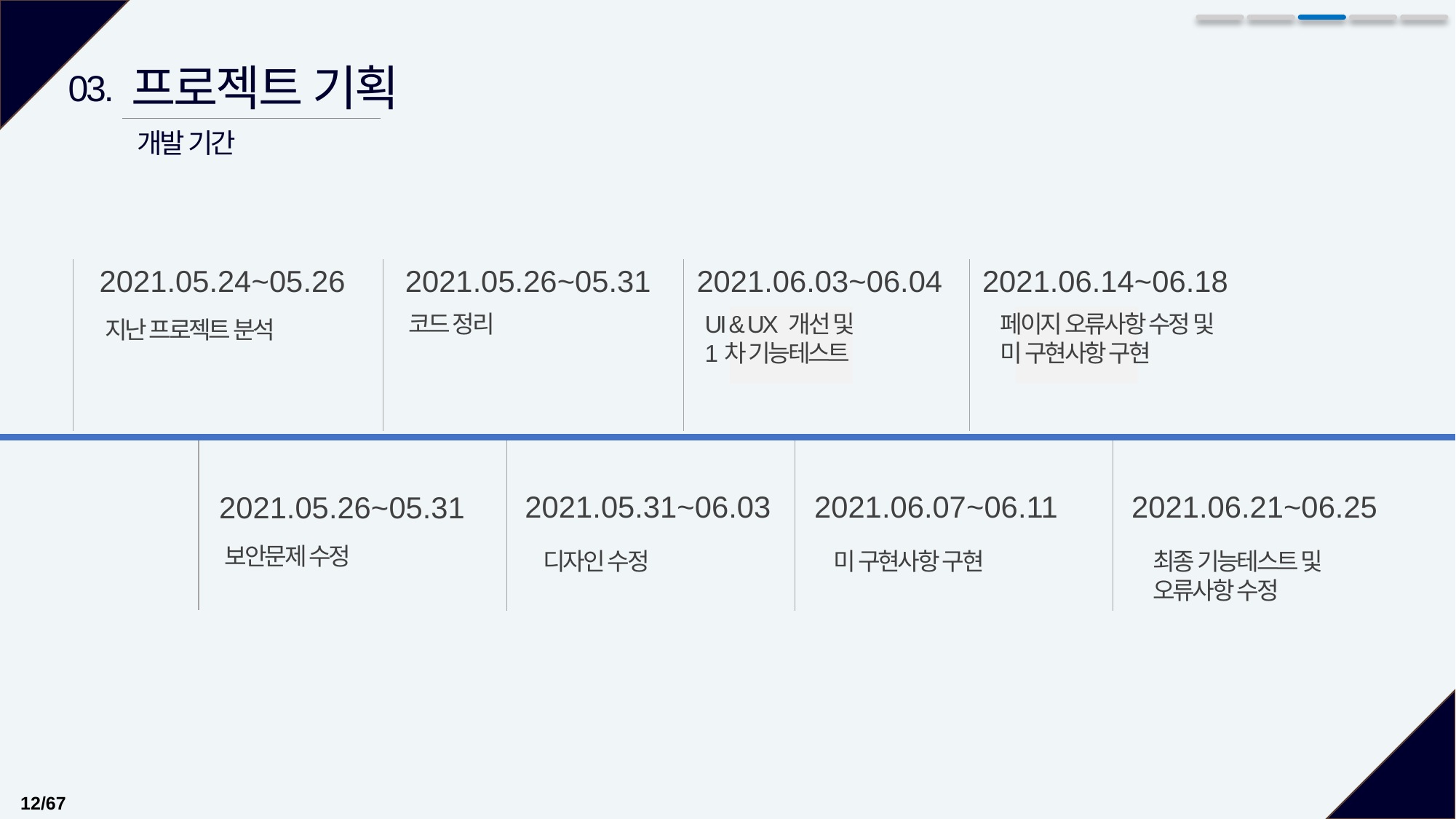

프로젝트 기획
03.
개발 기간
2021.05.24~05.26
2021.05.26~05.31
2021.06.03~06.04
2021.06.14~06.18
코드 정리
UI & UX 개선 및
1차 기능테스트
페이지 오류사항 수정 및
미 구현사항 구현

지난 프로젝트 분석
2021.05.31~06.03
2021.06.07~06.11
2021.06.21~06.25
2021.05.26~05.31
보안문제 수정
디자인 수정
미 구현사항 구현
최종 기능테스트 및
오류사항 수정